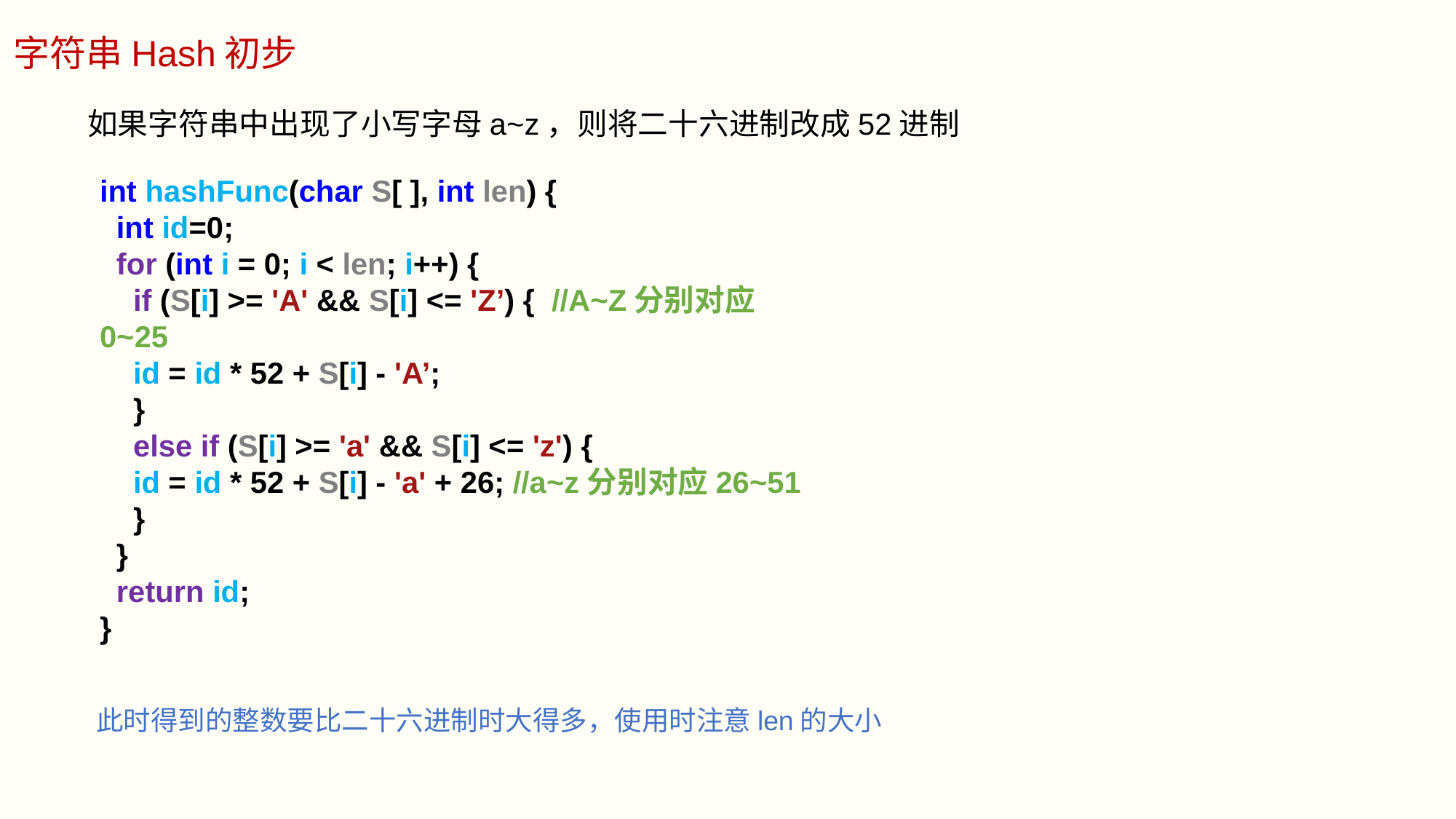

字符串Hash初步
如果字符串中出现了小写字母a~z，则将二十六进制改成52进制
int hashFunc(char S[ ], int len) {
  int id=0;
  for (int i = 0; i < len; i++) {
    if (S[i] >= 'A' && S[i] <= 'Z’) {  //A~Z分别对应0~25
    id = id * 52 + S[i] - 'A’;
    }
    else if (S[i] >= 'a' && S[i] <= 'z') {
    id = id * 52 + S[i] - 'a' + 26; //a~z分别对应26~51
    }
  }
  return id;
}
此时得到的整数要比二十六进制时大得多，使用时注意len的大小